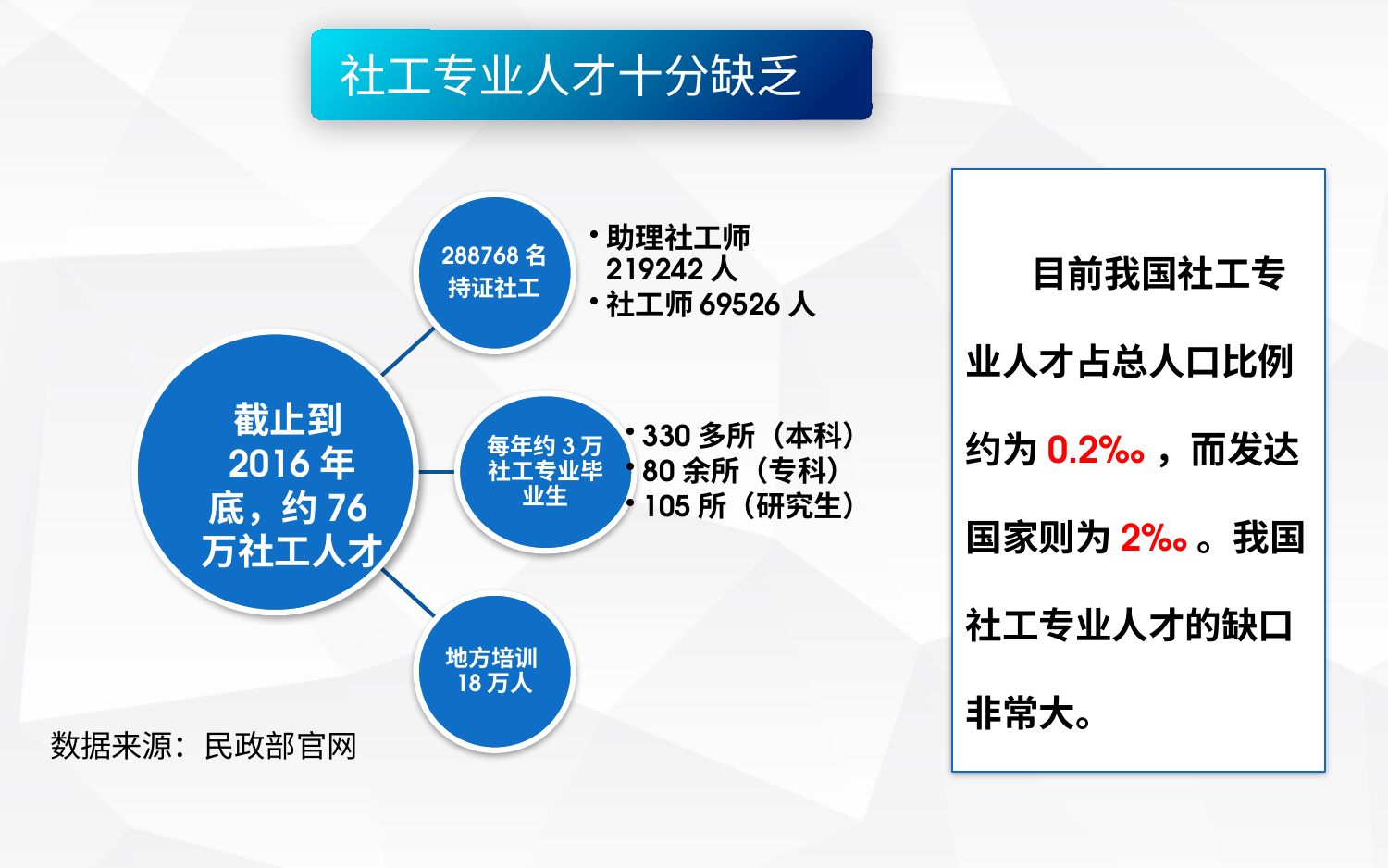

社工专业人才十分缺乏
       目前我国社工专业人才占总人口比例约为0.2‰，而发达国家则为2‰。我国社工专业人才的缺口非常大。
288768名
持证社工
助理社工师219242人
社工师69526人
每年约3万社工专业毕业生
330多所（本科）
80余所（专科）
105所（研究生）
地方培训18万人

截止到2016年底，约76万社工人才
数据来源：民政部官网